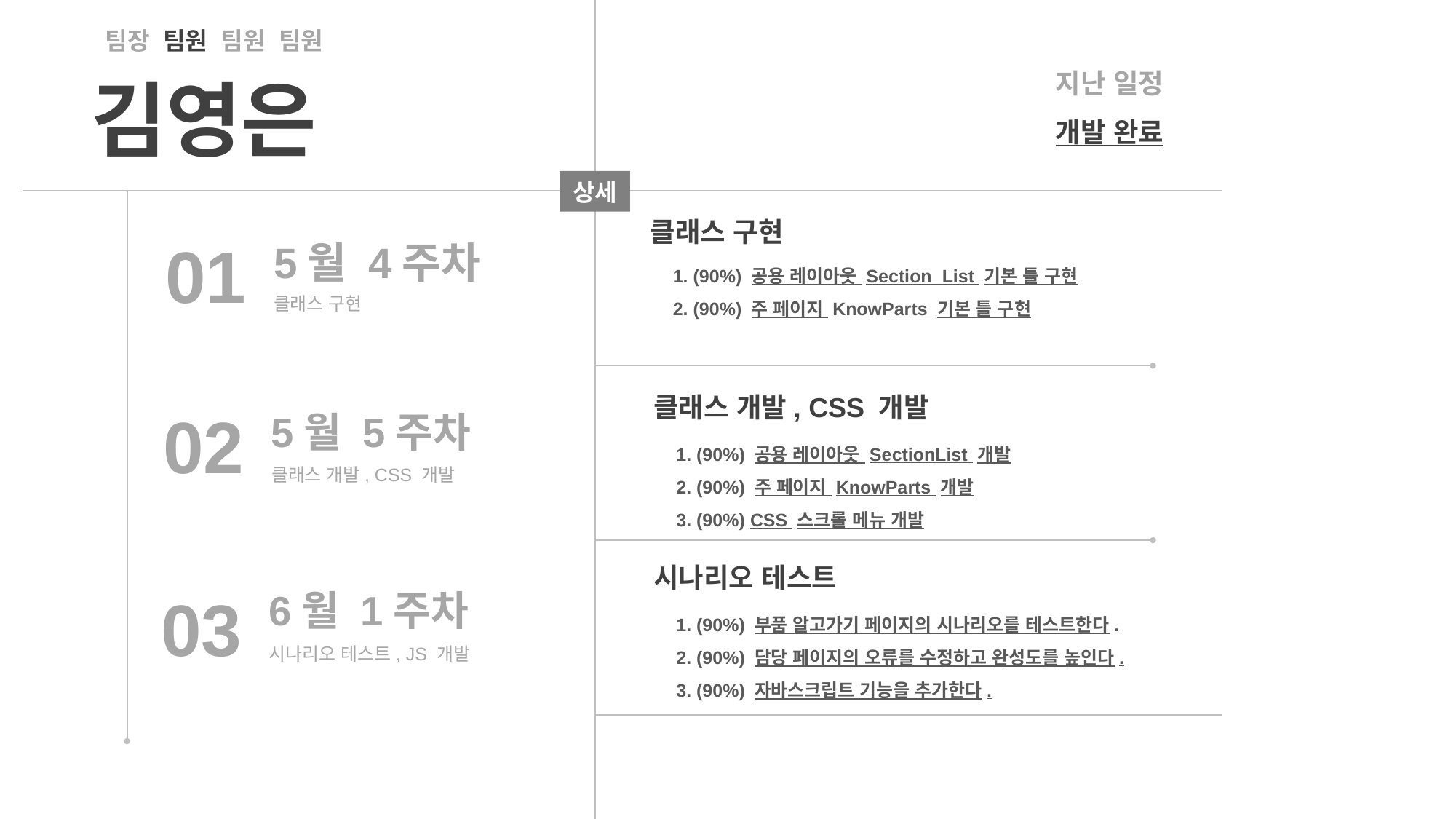

팀장  팀원  팀원  팀원
지난 일정
개발 완료
김영은
상세
클래스 구현
01
5월 4주차
클래스 구현
1. (90%) 공용 레이아웃 Section_List 기본 틀 구현
2. (90%) 주 페이지 KnowParts 기본 틀 구현
클래스 개발, CSS 개발
02
5월 5주차
클래스 개발, CSS 개발
1. (90%) 공용 레이아웃 SectionList 개발
2. (90%) 주 페이지 KnowParts 개발
3. (90%) CSS 스크롤 메뉴 개발
시나리오 테스트
03
6월 1주차
시나리오 테스트, JS 개발
1. (90%) 부품 알고가기 페이지의 시나리오를 테스트한다.
2. (90%) 담당 페이지의 오류를 수정하고 완성도를 높인다.
3. (90%) 자바스크립트 기능을 추가한다.